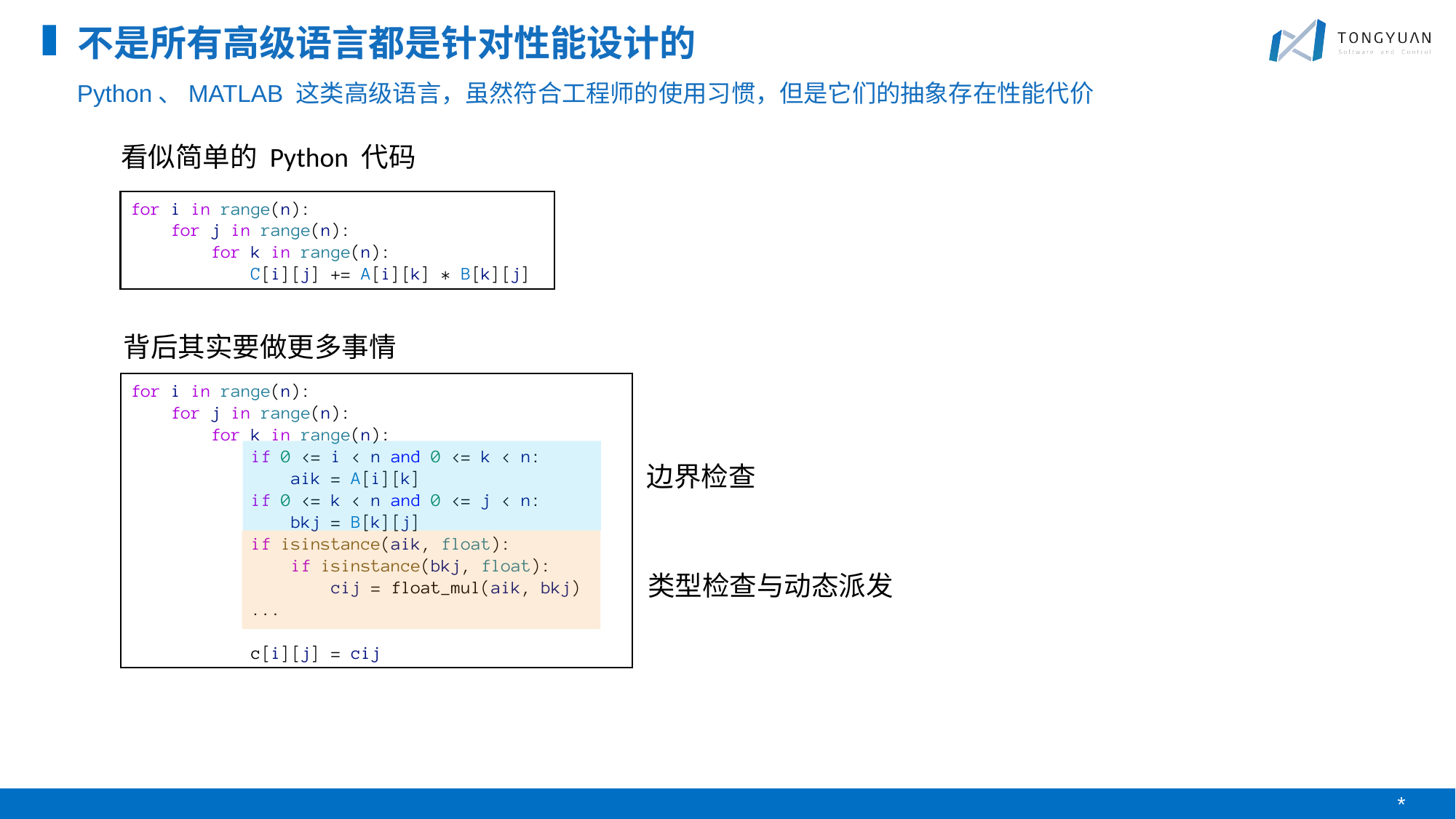

不是所有高级语言都是针对性能设计的
Python、MATLAB 这类高级语言，虽然符合工程师的使用习惯，但是它们的抽象存在性能代价
看似简单的 Python 代码
for i in range(n):
    for j in range(n):
        for k in range(n):
            C[i][j] += A[i][k] * B[k][j]
背后其实要做更多事情
for i in range(n):
    for j in range(n):
        for k in range(n):
            if 0 <= i < n and 0 <= k < n:
                aik = A[i][k]
            if 0 <= k < n and 0 <= j < n:
                bkj = B[k][j]
            if isinstance(aik, float):
                if isinstance(bkj, float):
                    cij = float_mul(aik, bkj)
            ...
            c[i][j] = cij

边界检查

类型检查与动态派发
*